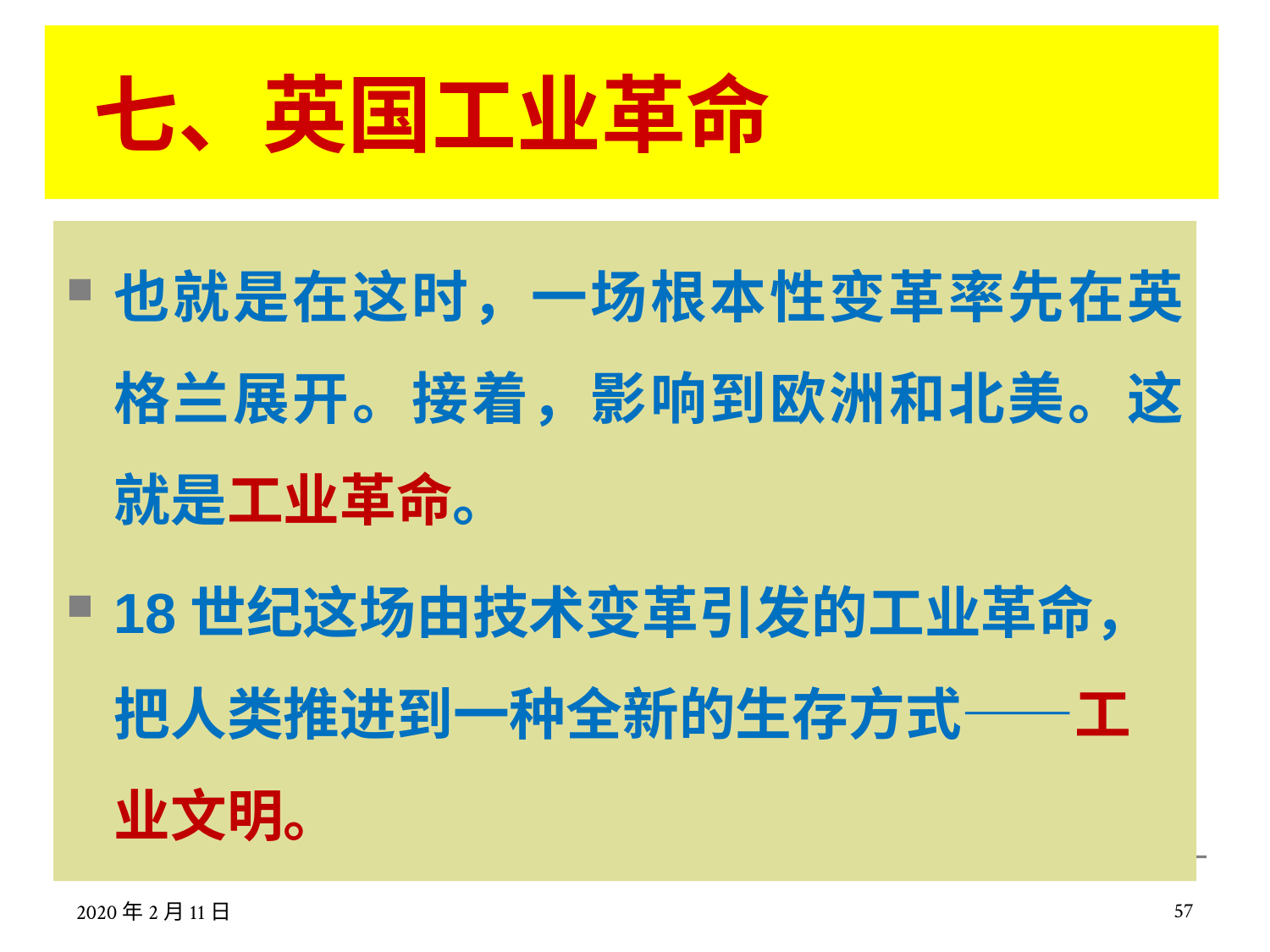

七、英国工业革命
也就是在这时，一场根本性变革率先在英格兰展开。接着，影响到欧洲和北美。这就是工业革命。
18世纪这场由技术变革引发的工业革命，把人类推进到一种全新的生存方式——工业文明。
2020年2月11日
57